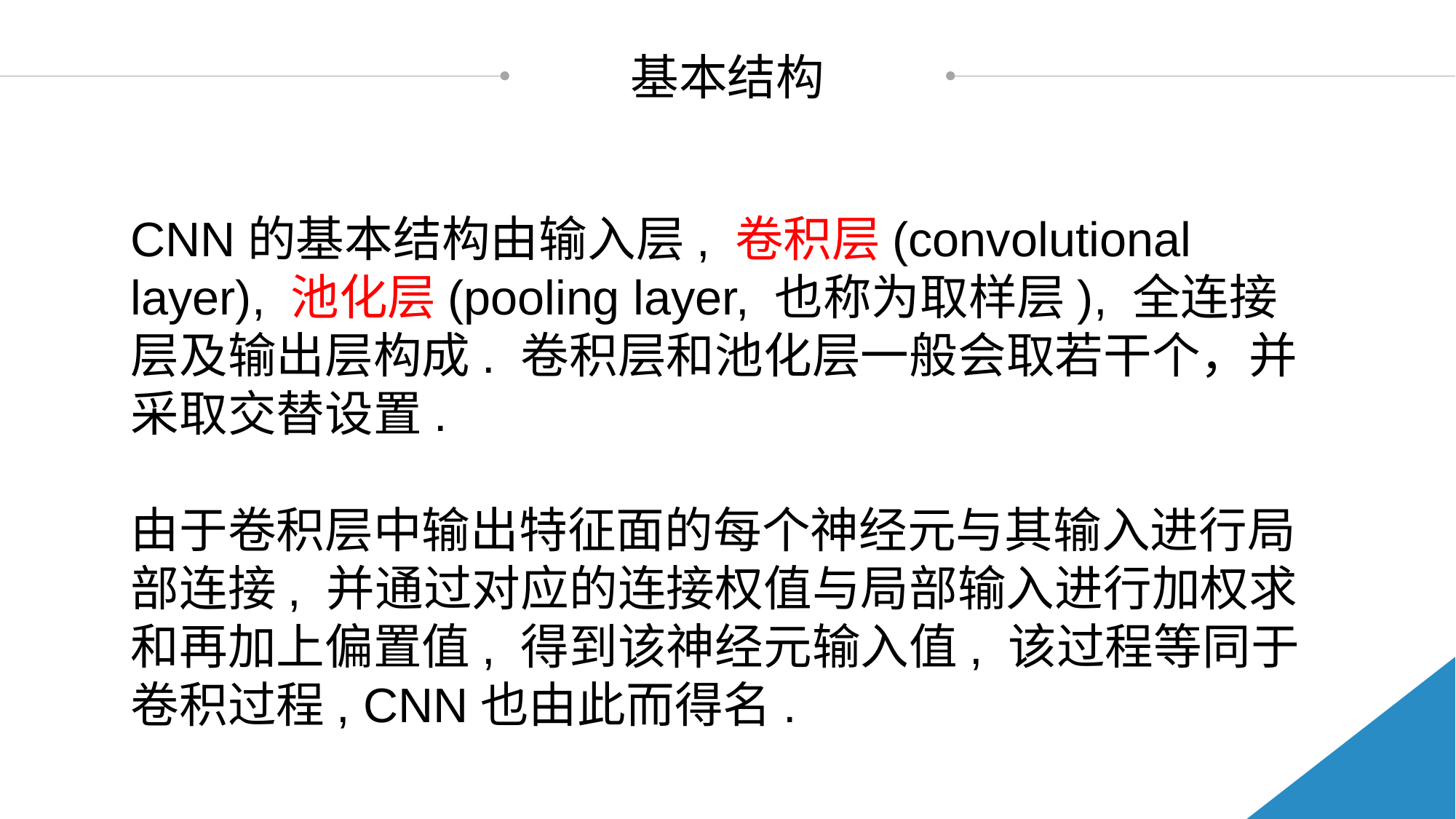

基本结构
CNN的基本结构由输入层, 卷积层(convolutional layer), 池化层(pooling layer, 也称为取样层), 全连接层及输出层构成. 卷积层和池化层一般会取若干个，并采取交替设置.

由于卷积层中输出特征面的每个神经元与其输入进行局部连接, 并通过对应的连接权值与局部输入进行加权求和再加上偏置值, 得到该神经元输入值, 该过程等同于卷积过程, CNN也由此而得名.